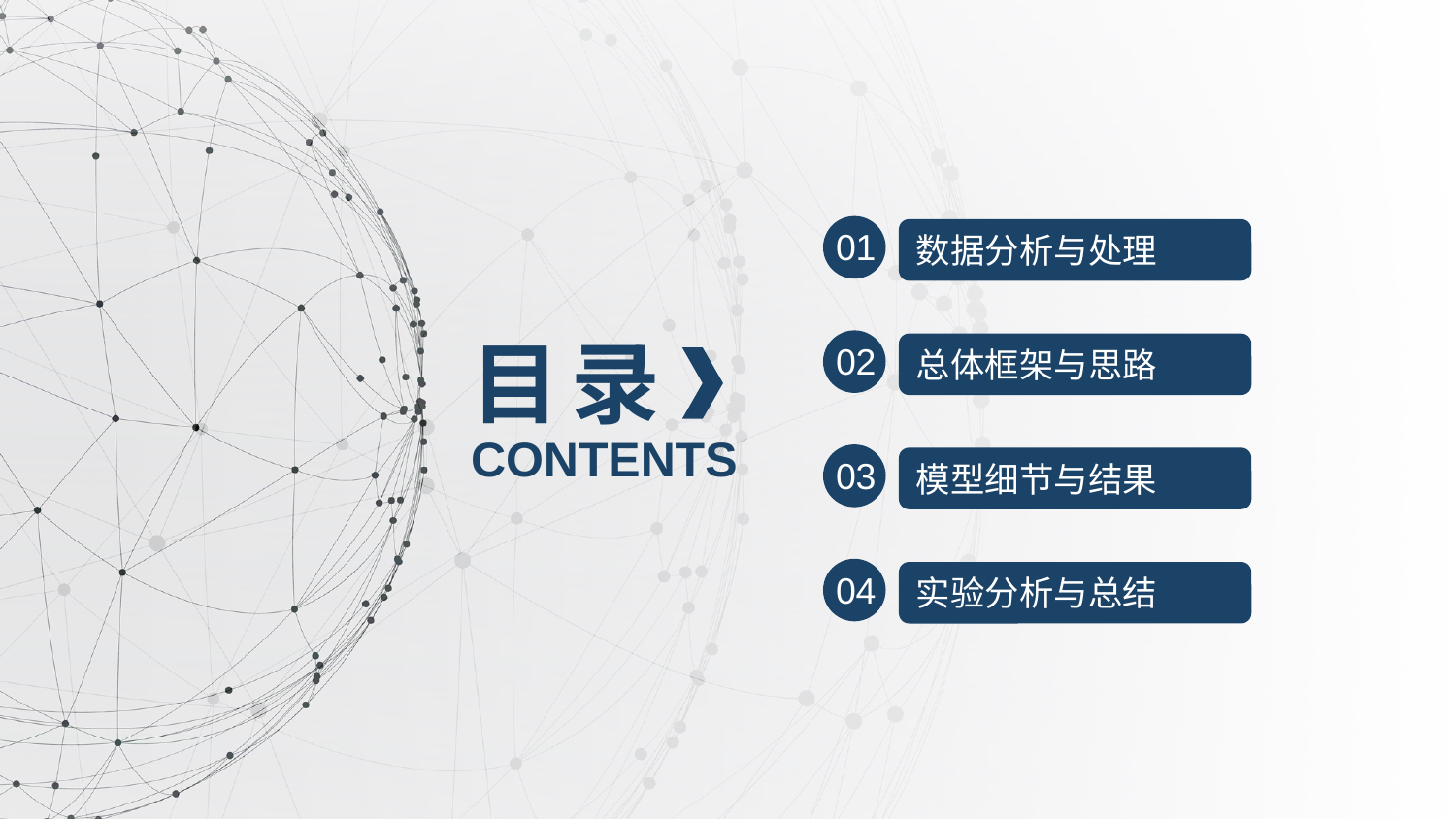

01
数据分析与处理
目 录

02
总体框架与思路

CONTENTS

03
模型细节与结果

04
实验分析与总结